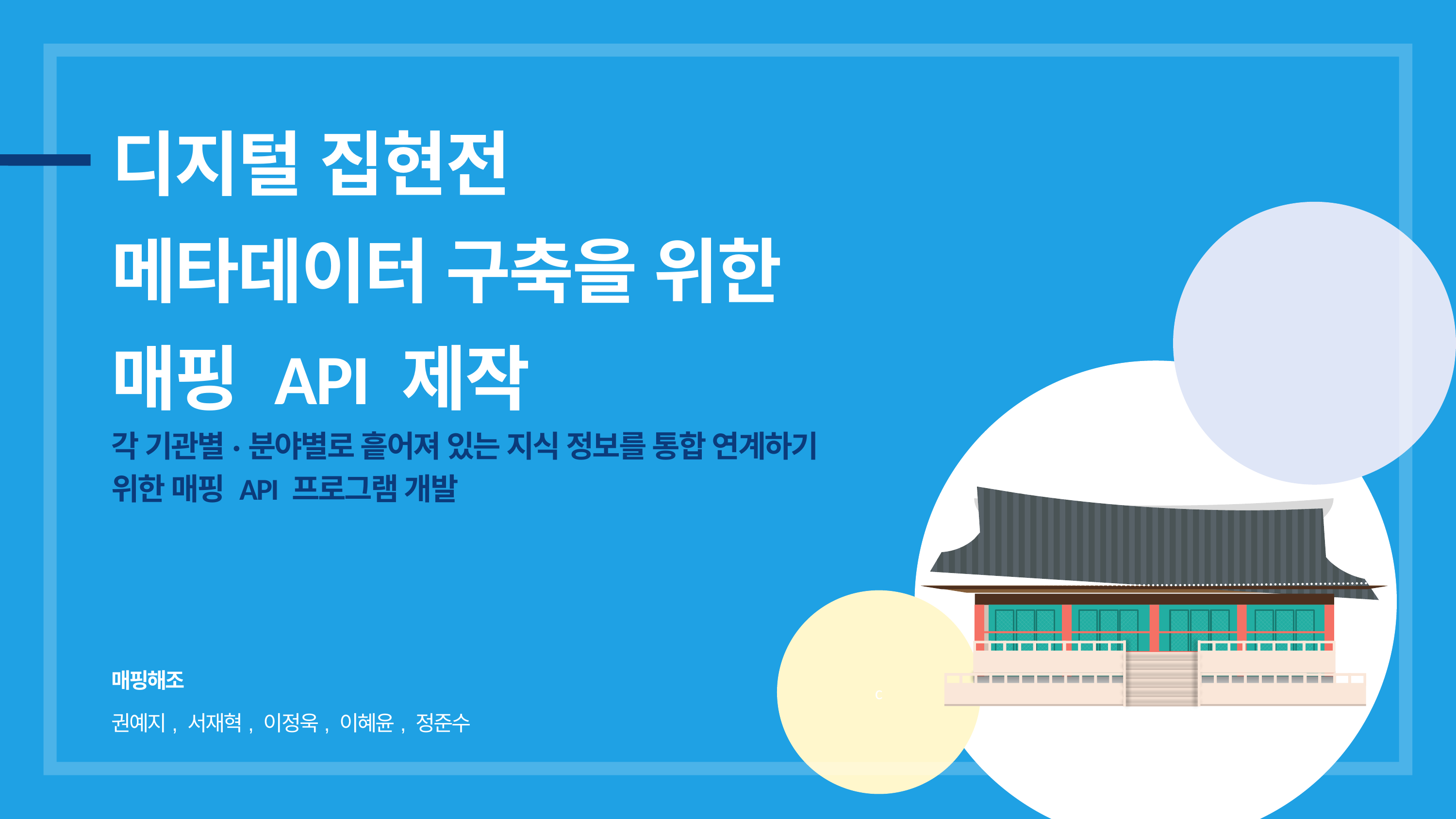

디지털 집현전
메타데이터 구축을 위한
매핑 API 제작

각 기관별·분야별로 흩어져 있는 지식 정보를 통합 연계하기 위한 매핑 API 프로그램 개발

c
매핑해조
권예지, 서재혁, 이정욱, 이혜윤, 정준수